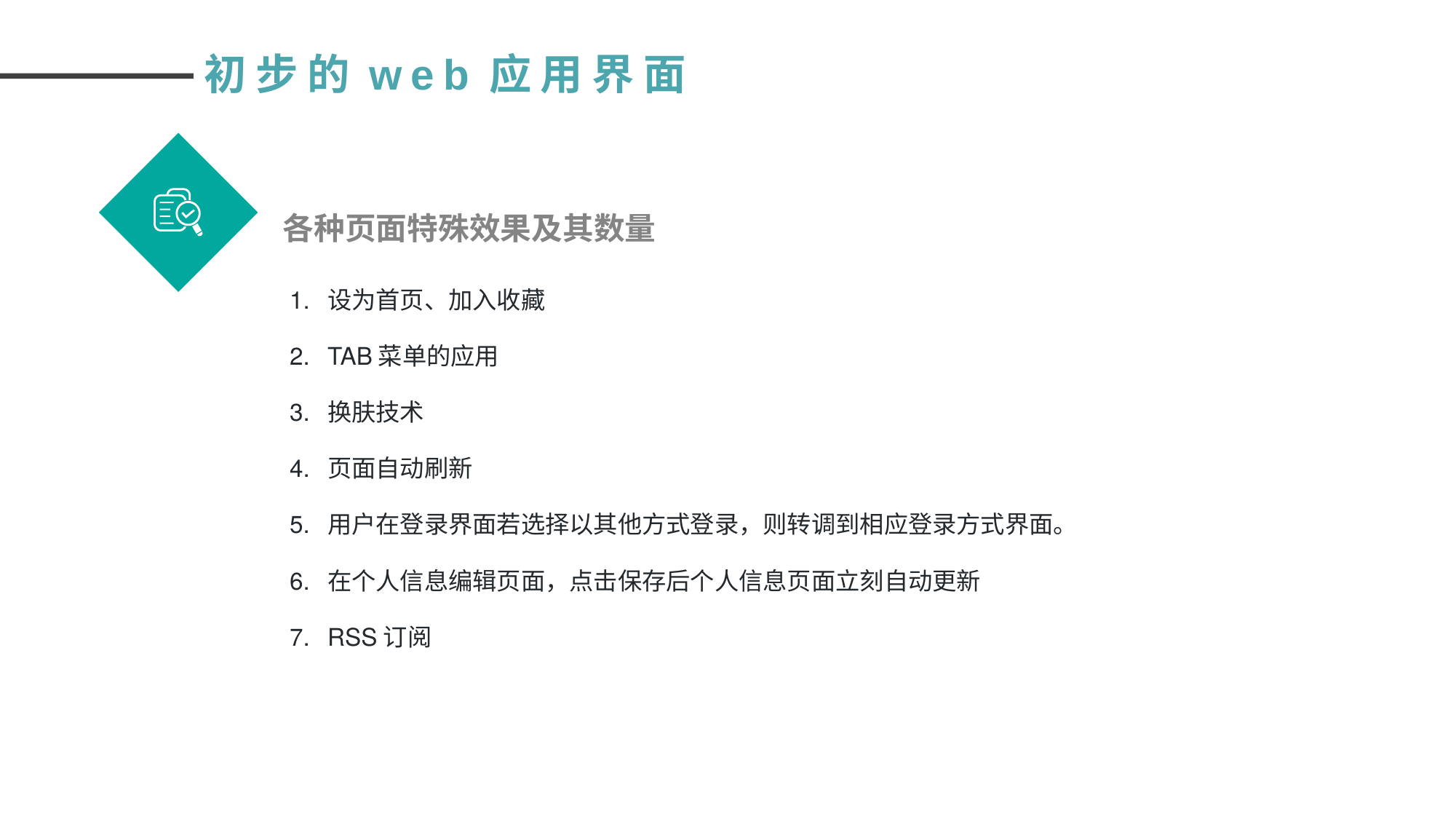

初步的web应用界面

各种页面特殊效果及其数量

设为首页、加入收藏
TAB菜单的应用
换肤技术
页面自动刷新
用户在登录界面若选择以其他方式登录，则转调到相应登录方式界面。
在个人信息编辑页面，点击保存后个人信息页面立刻自动更新
RSS订阅